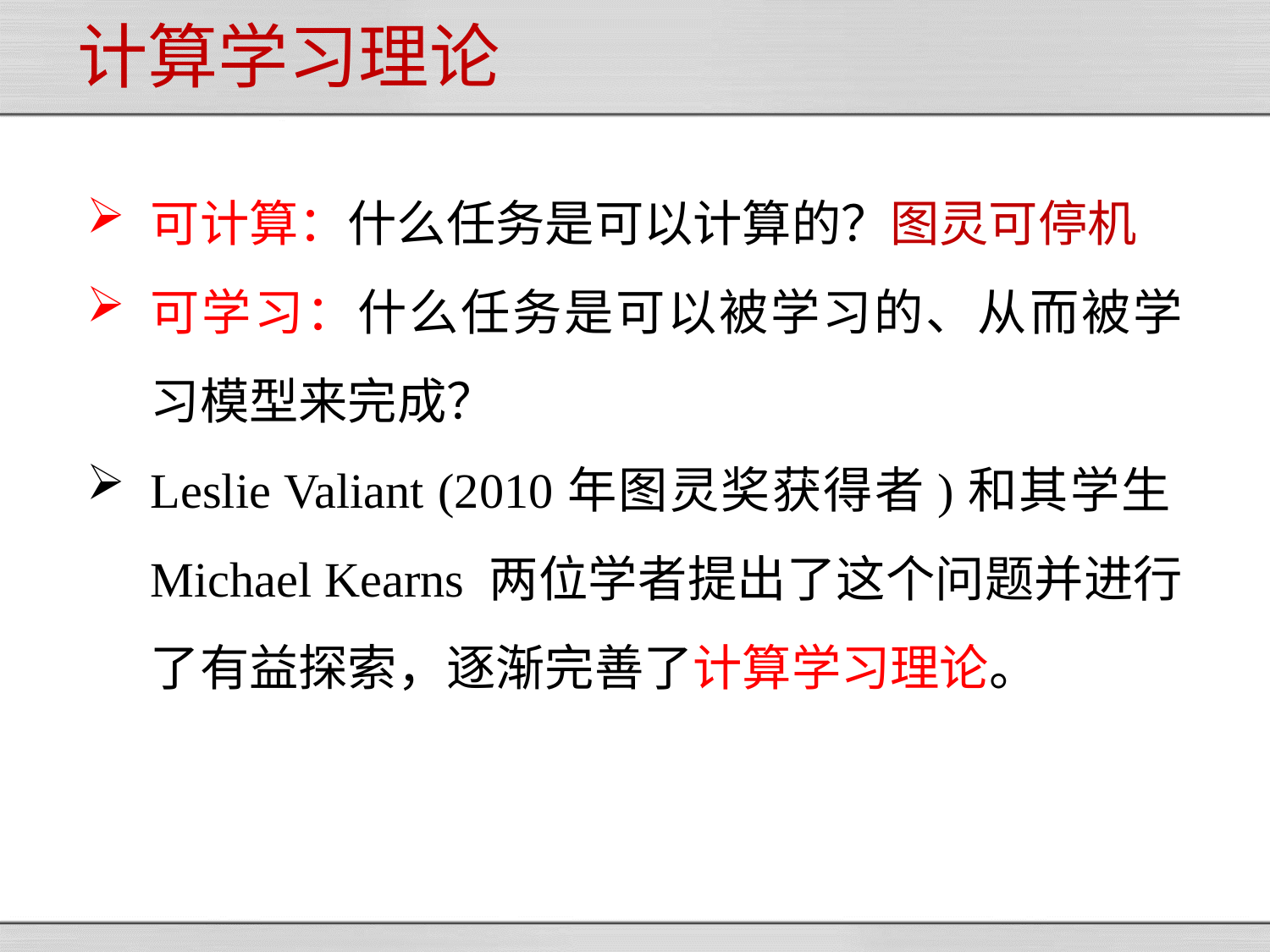

计算学习理论
可计算：什么任务是可以计算的？图灵可停机
可学习：什么任务是可以被学习的、从而被学习模型来完成？
Leslie Valiant (2010年图灵奖获得者)和其学生Michael Kearns 两位学者提出了这个问题并进行了有益探索，逐渐完善了计算学习理论。